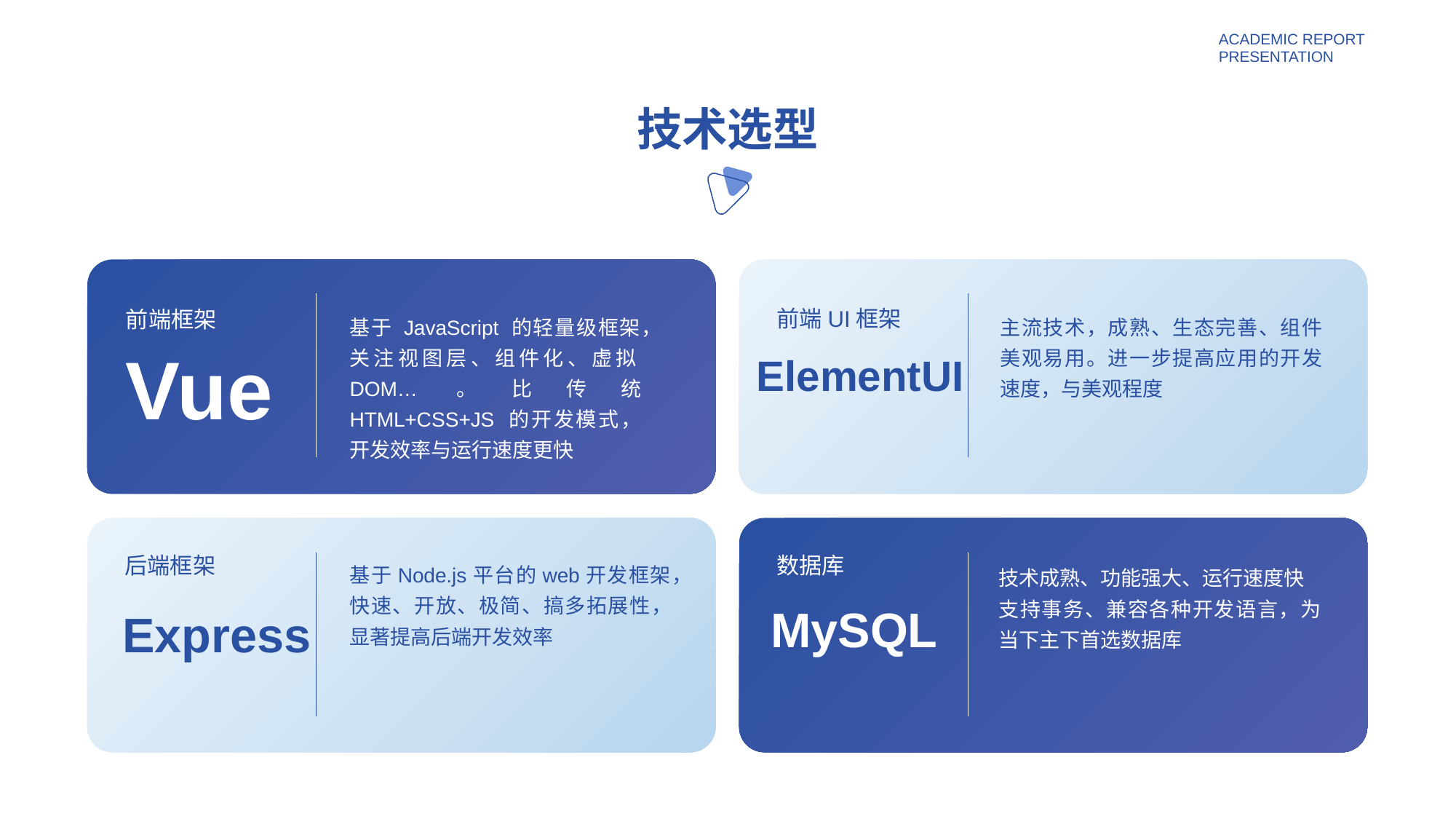

技术选型

前端UI框架
前端框架
基于 JavaScript 的轻量级框架，关注视图层、组件化、虚拟DOM…。比传统 HTML+CSS+JS 的开发模式，开发效率与运行速度更快
主流技术，成熟、生态完善、组件美观易用。进一步提高应用的开发速度，与美观程度
Vue
ElementUI

后端框架
数据库
基于Node.js平台的web开发框架，快速、开放、极简、搞多拓展性，显著提高后端开发效率
技术成熟、功能强大、运行速度快
支持事务、兼容各种开发语言，为当下主下首选数据库

MySQL
Express